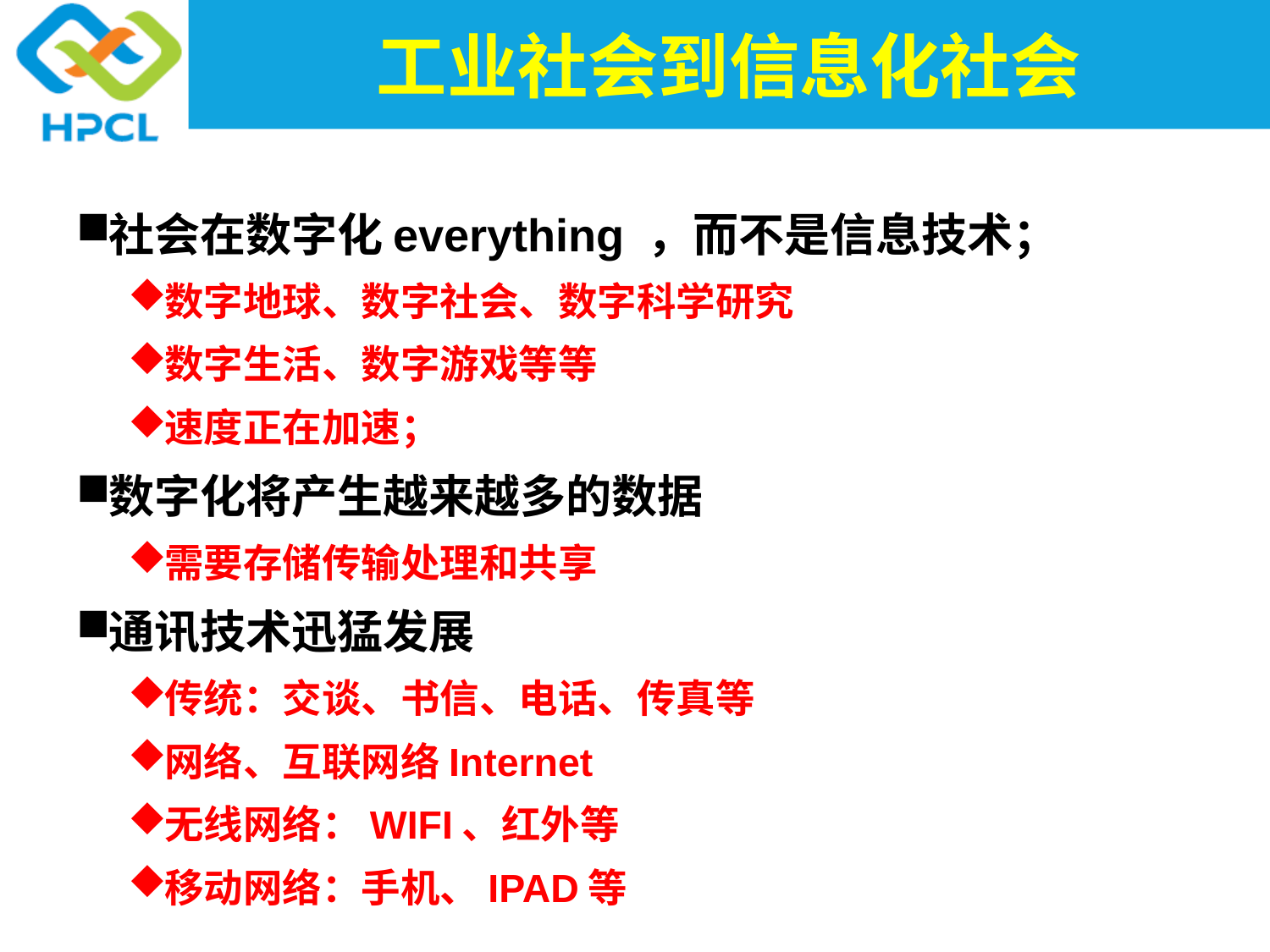

# 工业社会到信息化社会
社会在数字化everything ，而不是信息技术；
数字地球、数字社会、数字科学研究
数字生活、数字游戏等等
速度正在加速；
数字化将产生越来越多的数据
需要存储传输处理和共享
通讯技术迅猛发展
传统：交谈、书信、电话、传真等
网络、互联网络Internet
无线网络：WIFI、红外等
移动网络：手机、IPAD等